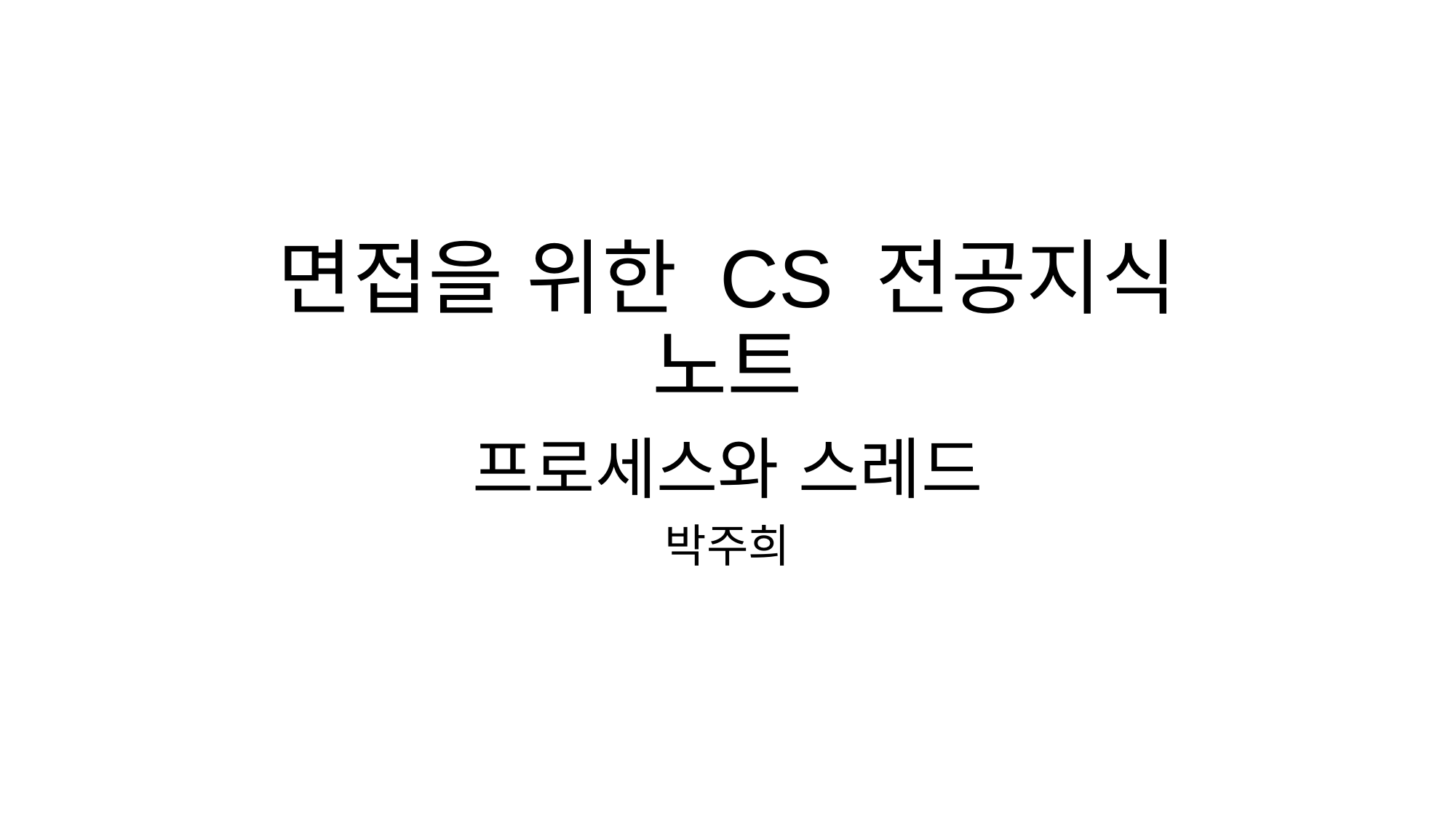

# 면접을 위한 CS 전공지식 노트
프로세스와 스레드
박주희